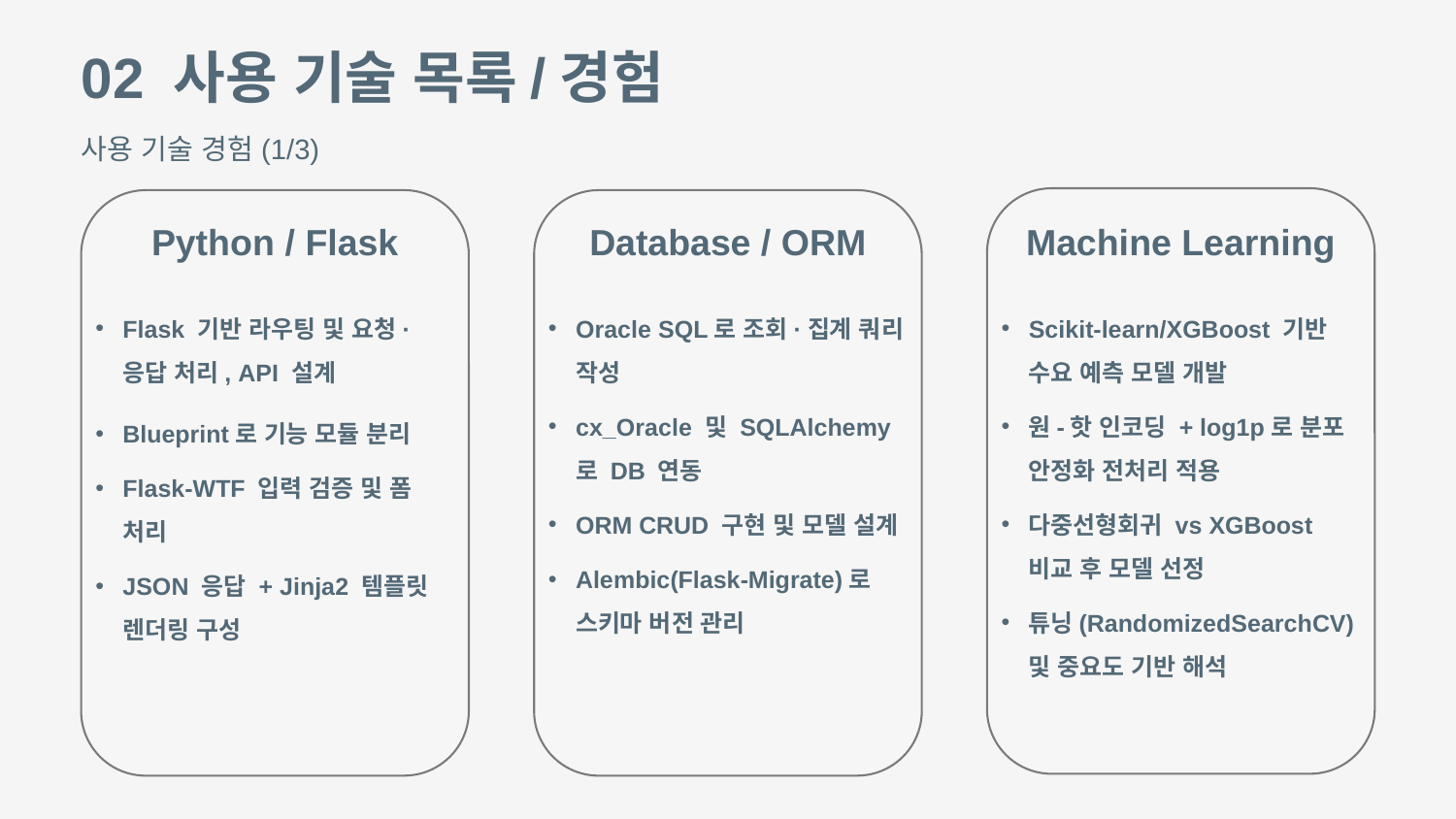

02 사용 기술 목록/경험
사용 기술 경험(1/3)

Python / Flask
Database / ORM
Machine Learning
Scikit-learn/XGBoost 기반 수요 예측 모델 개발

원-핫 인코딩 + log1p로 분포 안정화 전처리 적용

다중선형회귀 vs XGBoost 비교 후 모델 선정

튜닝(RandomizedSearchCV) 및 중요도 기반 해석
Flask 기반 라우팅 및 요청·응답 처리, API 설계

Blueprint로 기능 모듈 분리

Flask-WTF 입력 검증 및 폼 처리

JSON 응답 + Jinja2 템플릿 렌더링 구성
Oracle SQL로 조회·집계 쿼리 작성

cx_Oracle 및 SQLAlchemy로 DB 연동

ORM CRUD 구현 및 모델 설계

Alembic(Flask-Migrate)로 스키마 버전 관리